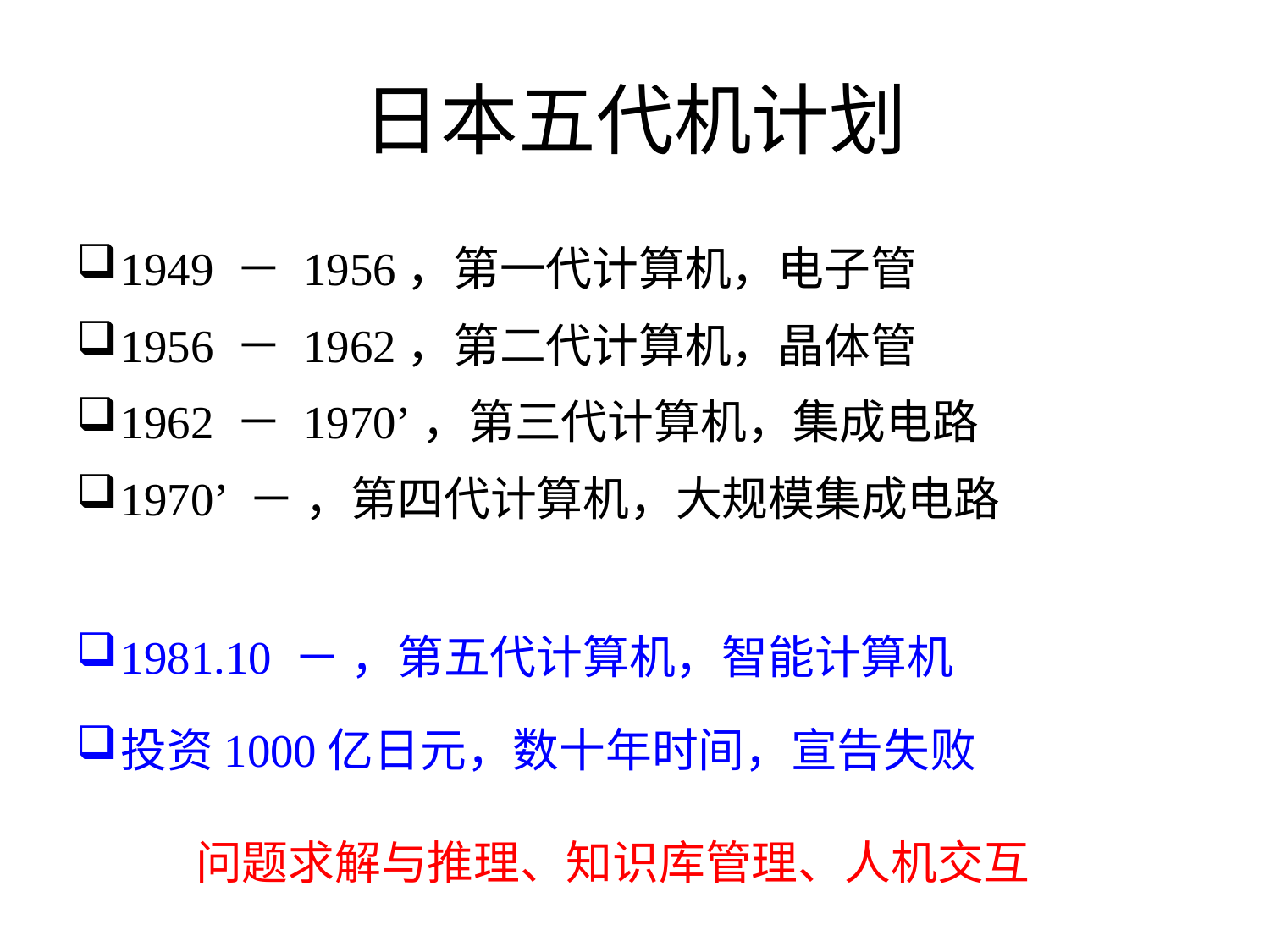

# 日本五代机计划
1949 － 1956，第一代计算机，电子管
1956 － 1962，第二代计算机，晶体管
1962 － 1970’，第三代计算机，集成电路
1970’ － ，第四代计算机，大规模集成电路

1981.10 － ，第五代计算机，智能计算机
投资1000亿日元，数十年时间，宣告失败
	问题求解与推理、知识库管理、人机交互